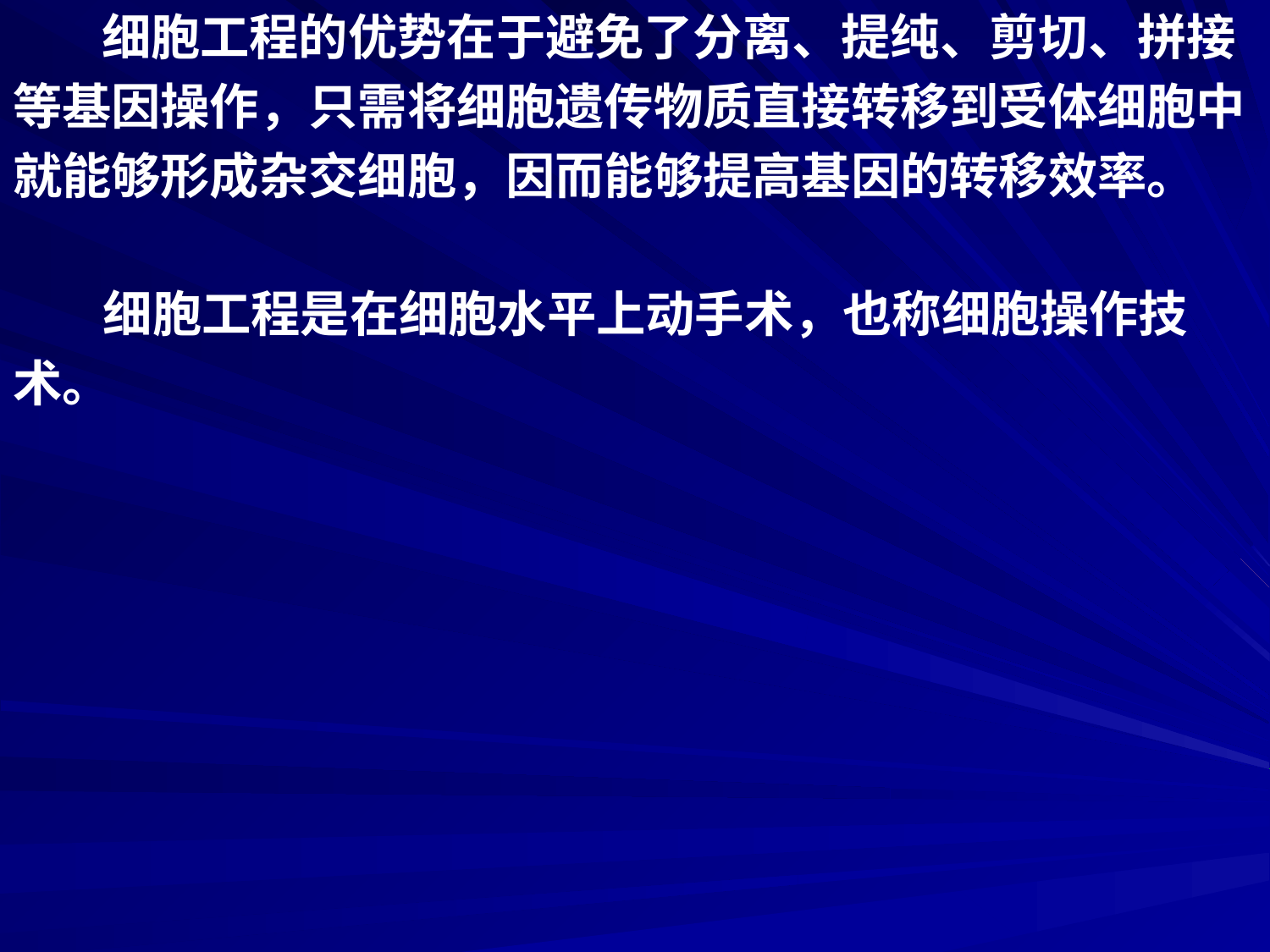

细胞工程的优势在于避免了分离、提纯、剪切、拼接
等基因操作，只需将细胞遗传物质直接转移到受体细胞中
就能够形成杂交细胞，因而能够提高基因的转移效率。

       细胞工程是在细胞水平上动手术，也称细胞操作技
术。